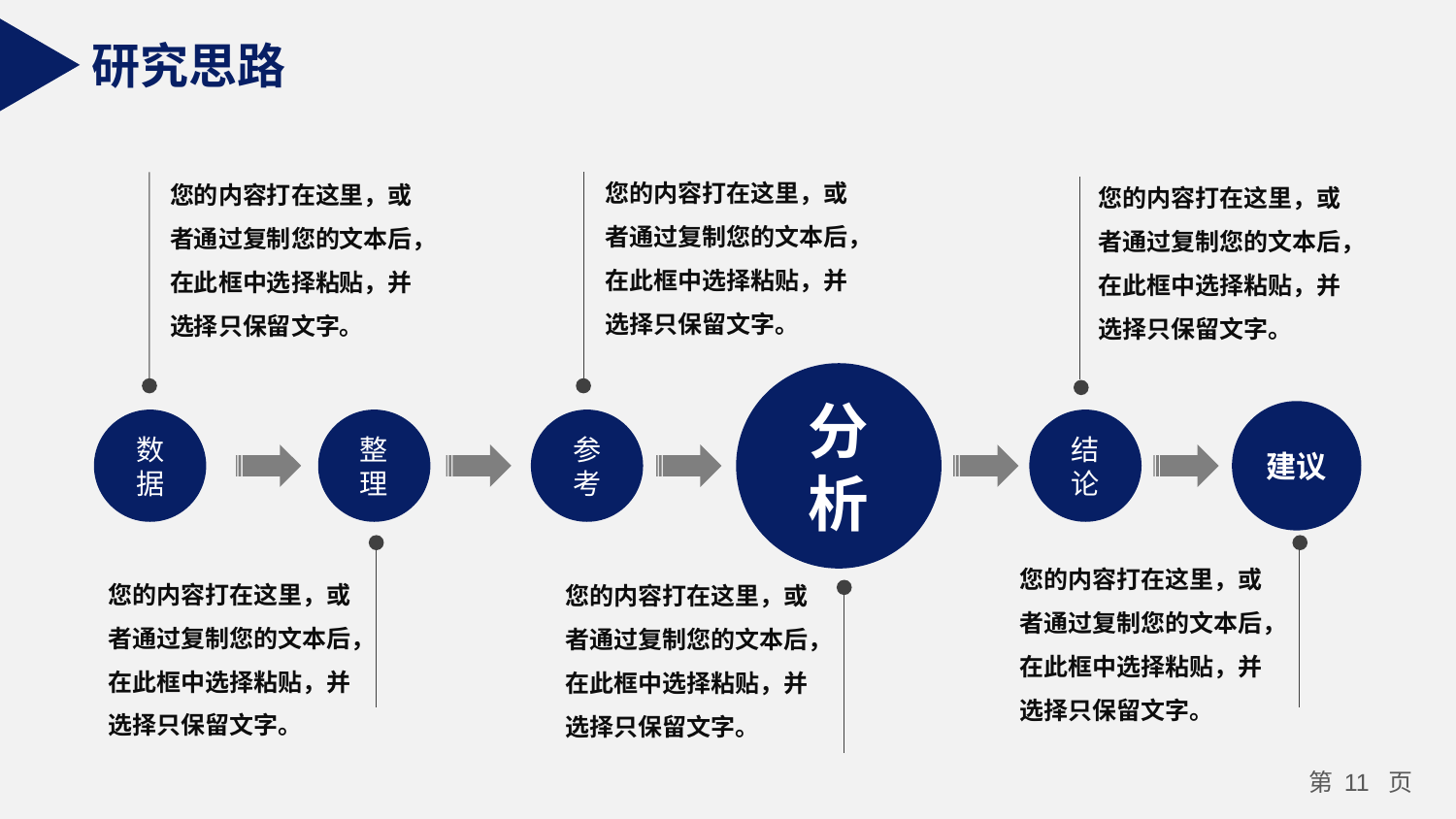

研究思路
您的内容打在这里，或者通过复制您的文本后，在此框中选择粘贴，并选择只保留文字。

您的内容打在这里，或者通过复制您的文本后，在此框中选择粘贴，并选择只保留文字。

您的内容打在这里，或者通过复制您的文本后，在此框中选择粘贴，并选择只保留文字。

分析
建议
数据
整理
参考
结论

您的内容打在这里，或者通过复制您的文本后，在此框中选择粘贴，并选择只保留文字。

您的内容打在这里，或者通过复制您的文本后，在此框中选择粘贴，并选择只保留文字。
您的内容打在这里，或者通过复制您的文本后，在此框中选择粘贴，并选择只保留文字。